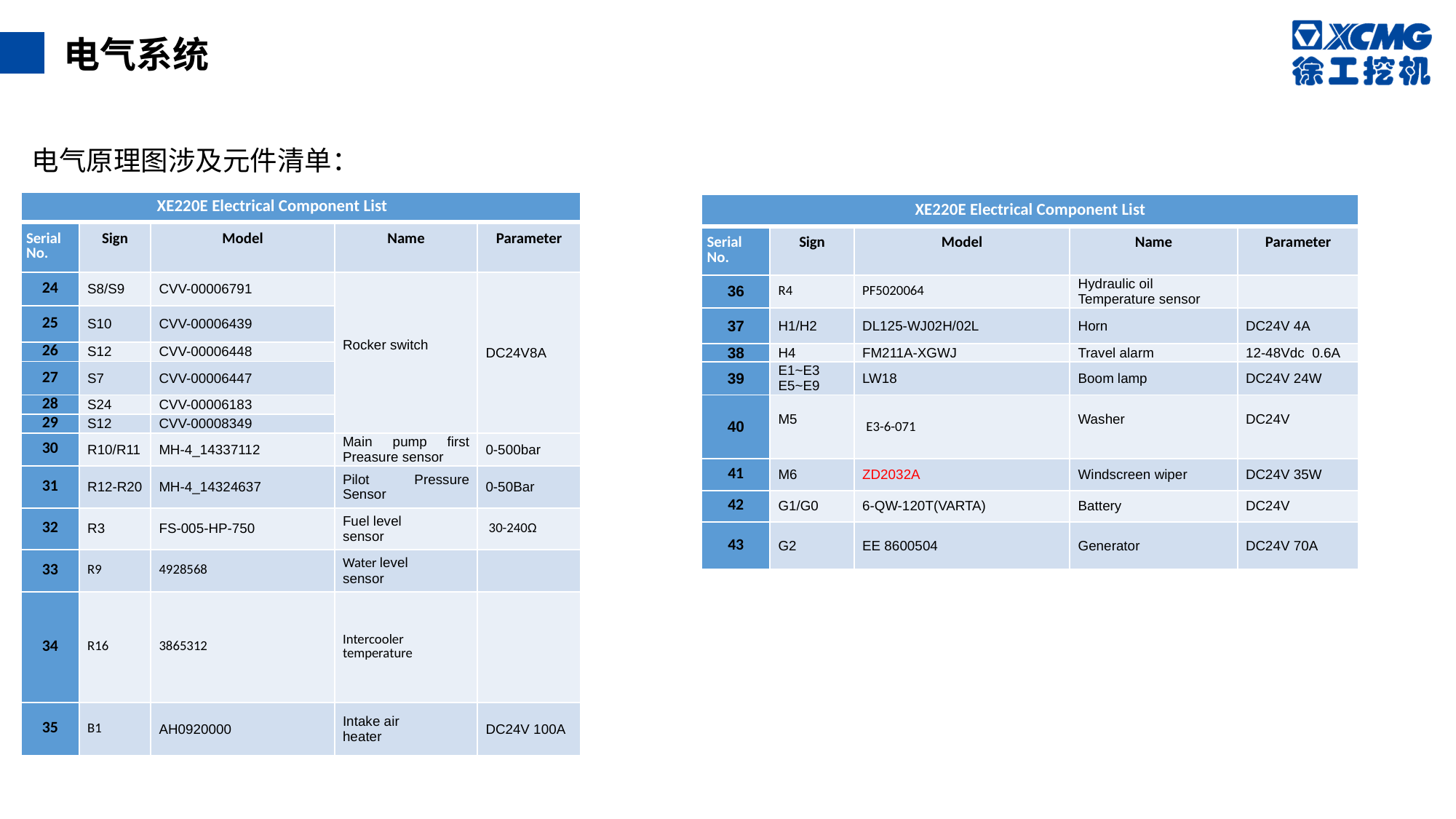

电气系统
电气原理图涉及元件清单：
| XE220E Electrical Component List |  |  |  |  |
| --- | --- | --- | --- | --- |
| Serial No. | Sign | Model | Name | Parameter |
| 24 | S8/S9 | CVV-00006791 | Rocker switch | DC24V8A |
| 25 | S10 | CVV-00006439 |  |  |
| 26 | S12 | CVV-00006448 |  |  |
| 27 | S7 | CVV-00006447 |  |  |
| 28 | S24 | CVV-00006183 |  |  |
| 29 | S12 | CVV-00008349 |  |  |
| 30 | R10/R11 | MH-4\_14337112 | Main pump first Preasure sensor | 0-500bar |
| 31 | R12-R20 | MH-4\_14324637 | Pilot Pressure Sensor | 0-50Bar |
| 32 | R3 | FS-005-HP-750 | Fuel level sensor | 30-240Ω |
| 33 | R9 | 4928568 | Water level sensor |  |
| 34 | R16 | 3865312 | Intercooler temperature |  |
| 35 | B1 | AH0920000 | Intake air heater | DC24V 100A |
| XE220E Electrical Component List |  |  |  |  |
| --- | --- | --- | --- | --- |
| Serial No. | Sign | Model | Name | Parameter |
| 36 | R4 | PF5020064 | Hydraulic oil Temperature sensor |  |
| 37 | H1/H2 | DL125-WJ02H/02L | Horn | DC24V 4A |
| 38 | H4 | FM211A-XGWJ | Travel alarm | 12-48Vdc 0.6A |
| 39 | E1~E3 E5~E9 | LW18 | Boom lamp | DC24V 24W |
| 40 | M5 | E3-6-071 | Washer | DC24V |
| 41 | M6 | ZD2032A | Windscreen wiper | DC24V 35W |
| 42 | G1/G0 | 6-QW-120T(VARTA) | Battery | DC24V |
| 43 | G2 | EE 8600504 | Generator | DC24V 70A |